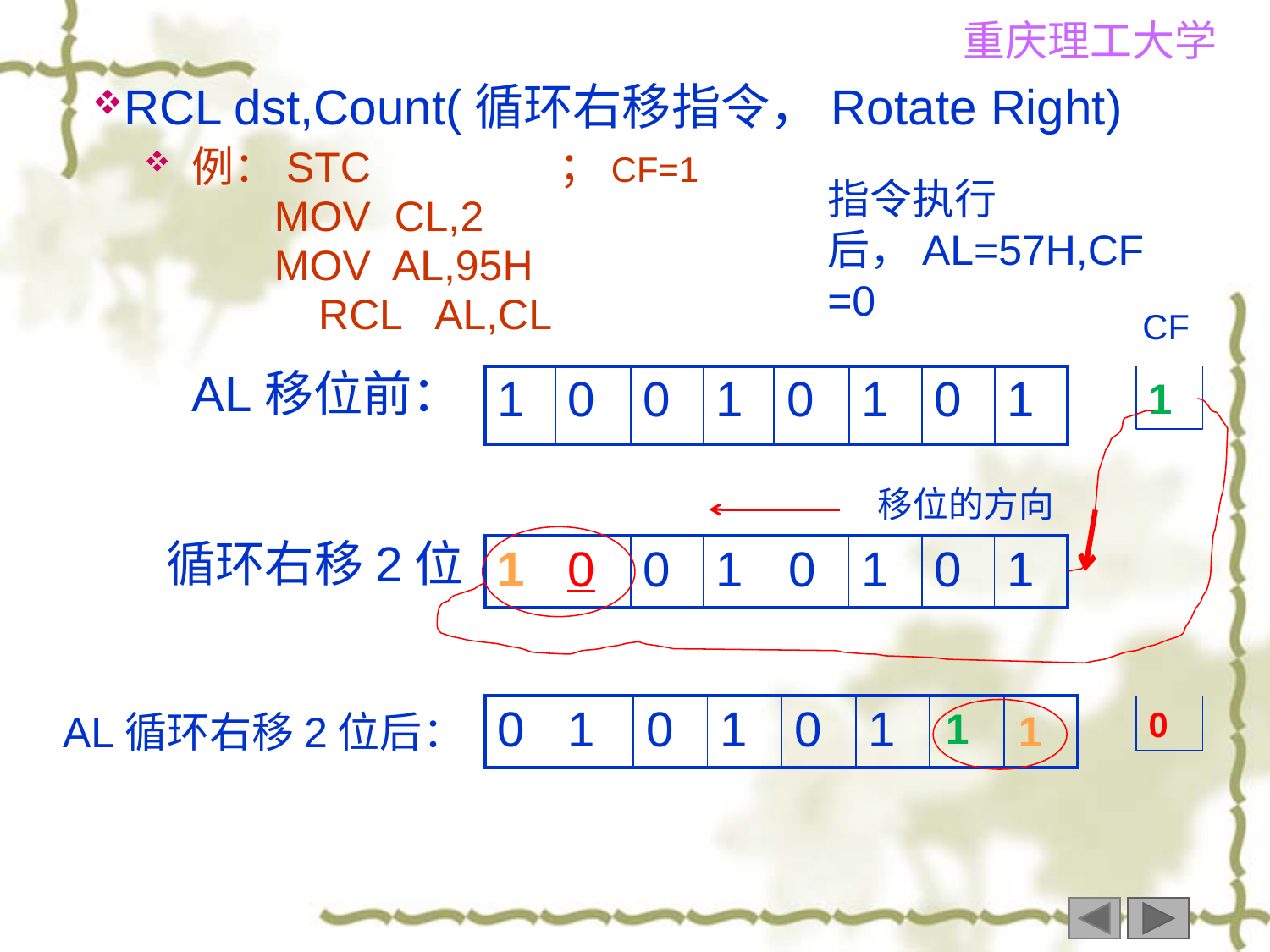

RCL dst,Count(循环右移指令，Rotate Right)
例：STC               ；CF=1
           MOV  CL,2
           MOV  AL,95H
		RCL   AL,CL

指令执行后，AL=57H,CF=0
CF
AL移位前：
| 1 | 0 | 0 | 1 | 0 | 1 | 0 | 1 |
| --- | --- | --- | --- | --- | --- | --- | --- |
1

移位的方向
循环右移2位

| 1 | 0 | 0 | 1 | 0 | 1 | 0 | 1 |
| --- | --- | --- | --- | --- | --- | --- | --- |
| 0 | 1 | 0 | 1 | 0 | 1 |  |  |
| --- | --- | --- | --- | --- | --- | --- | --- |
1
0
1
AL循环右移2位后：